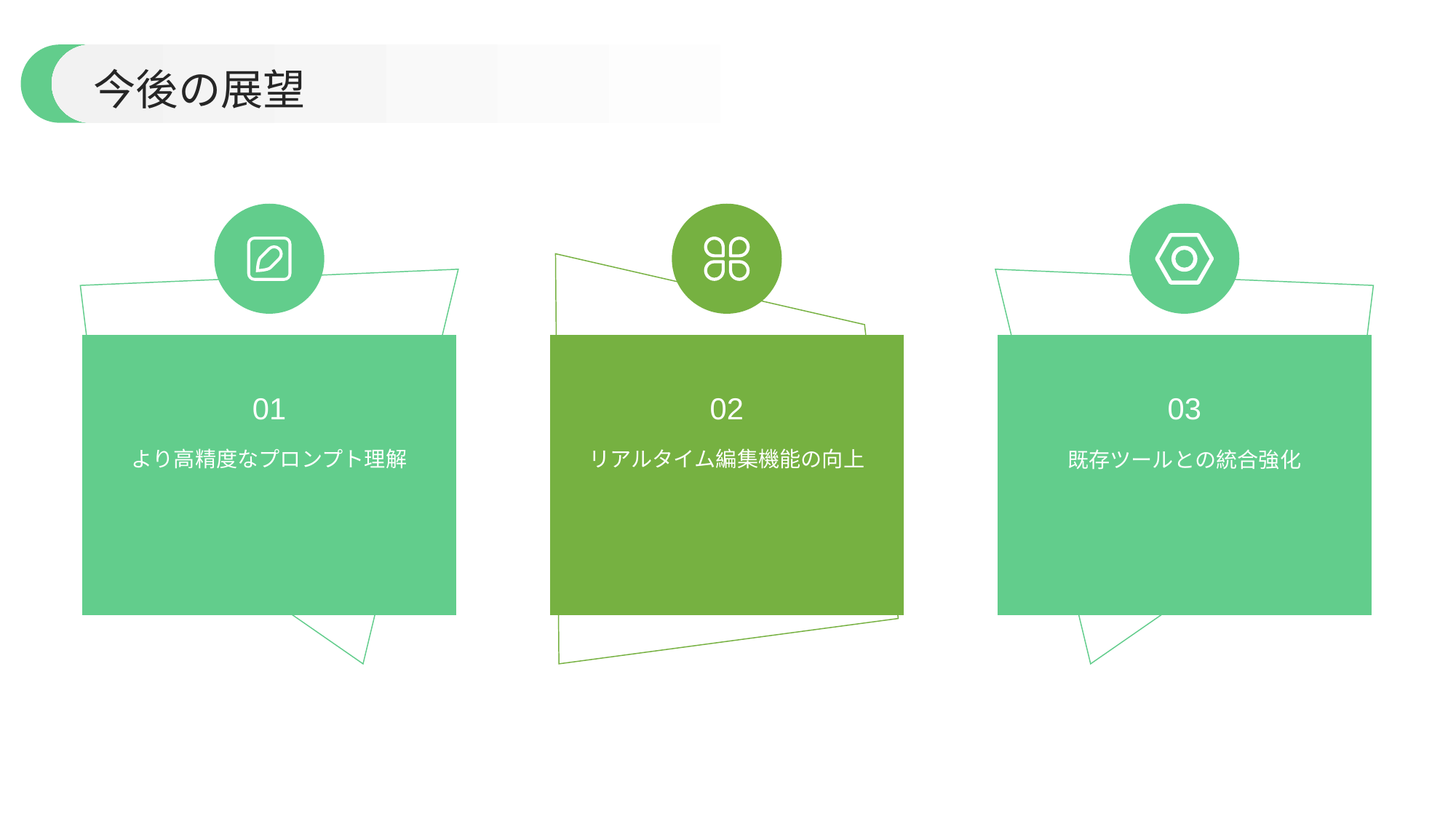

今後の展望

01
02
03
より高精度なプロンプト理解
リアルタイム編集機能の向上
既存ツールとの統合強化